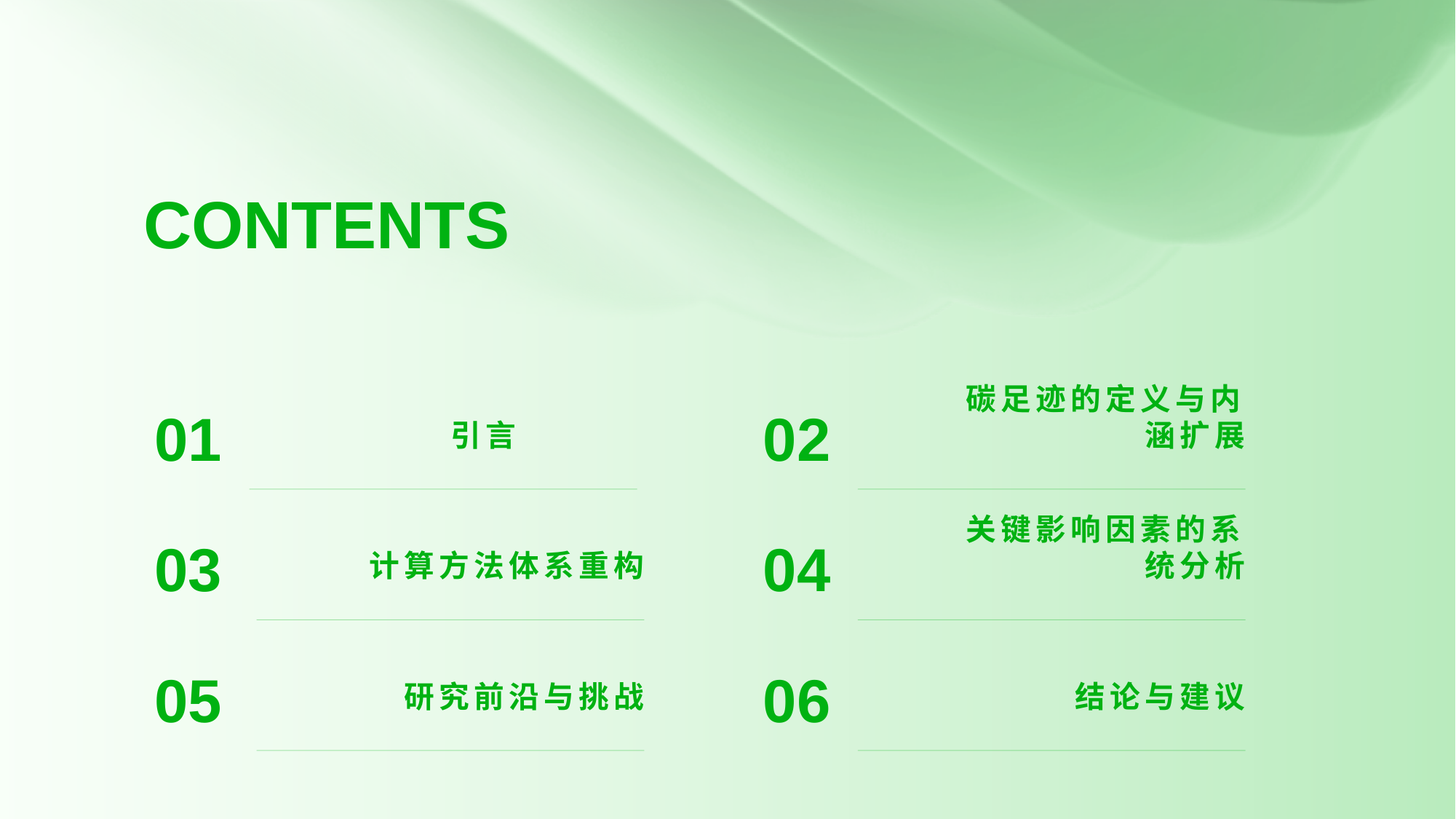

# CONTENTS
01
02
引言
碳足迹的定义与内涵扩展
03
04
计算方法体系重构
关键影响因素的系统分析
05
06
研究前沿与挑战
结论与建议